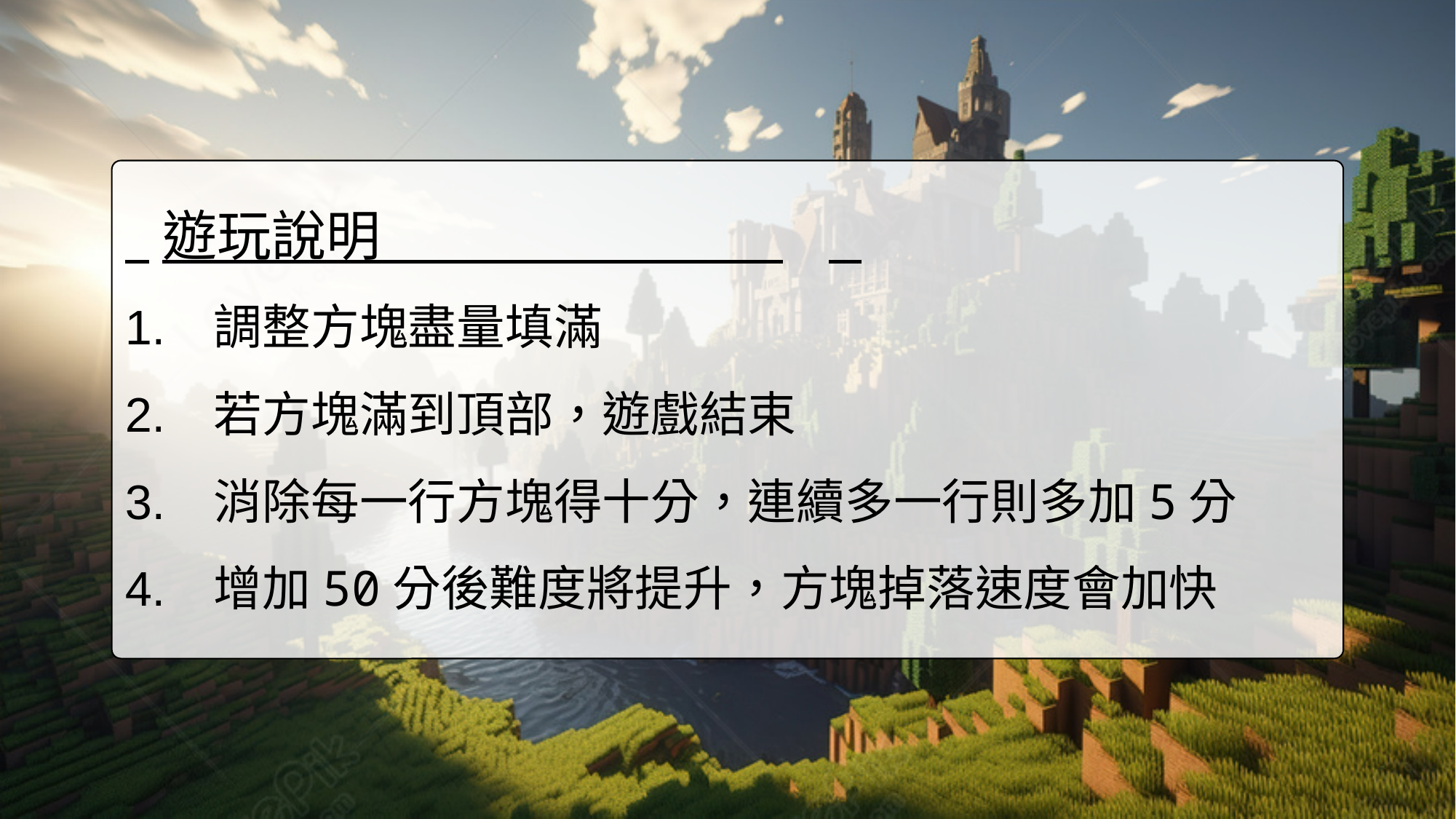

遊玩說明                                 1
調整方塊盡量填滿
若方塊滿到頂部，遊戲結束
消除每一行方塊得十分，連續多一行則多加5分
增加50分後難度將提升，方塊掉落速度會加快